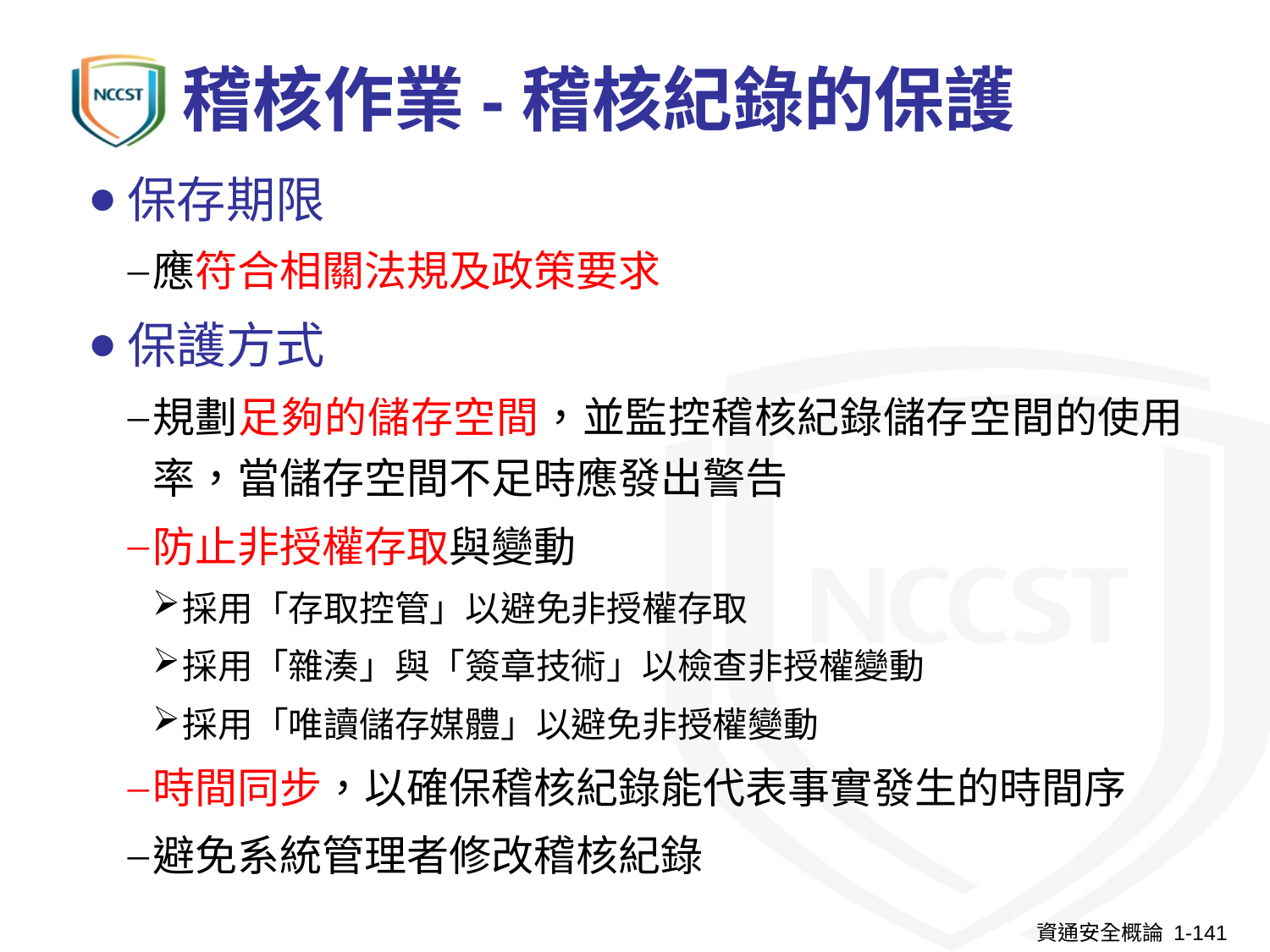

# 稽核作業-稽核紀錄的保護
保存期限
應符合相關法規及政策要求
保護方式
規劃足夠的儲存空間，並監控稽核紀錄儲存空間的使用率，當儲存空間不足時應發出警告
防止非授權存取與變動
採用「存取控管」以避免非授權存取
採用「雜湊」與「簽章技術」以檢查非授權變動
採用「唯讀儲存媒體」以避免非授權變動
時間同步，以確保稽核紀錄能代表事實發生的時間序
避免系統管理者修改稽核紀錄